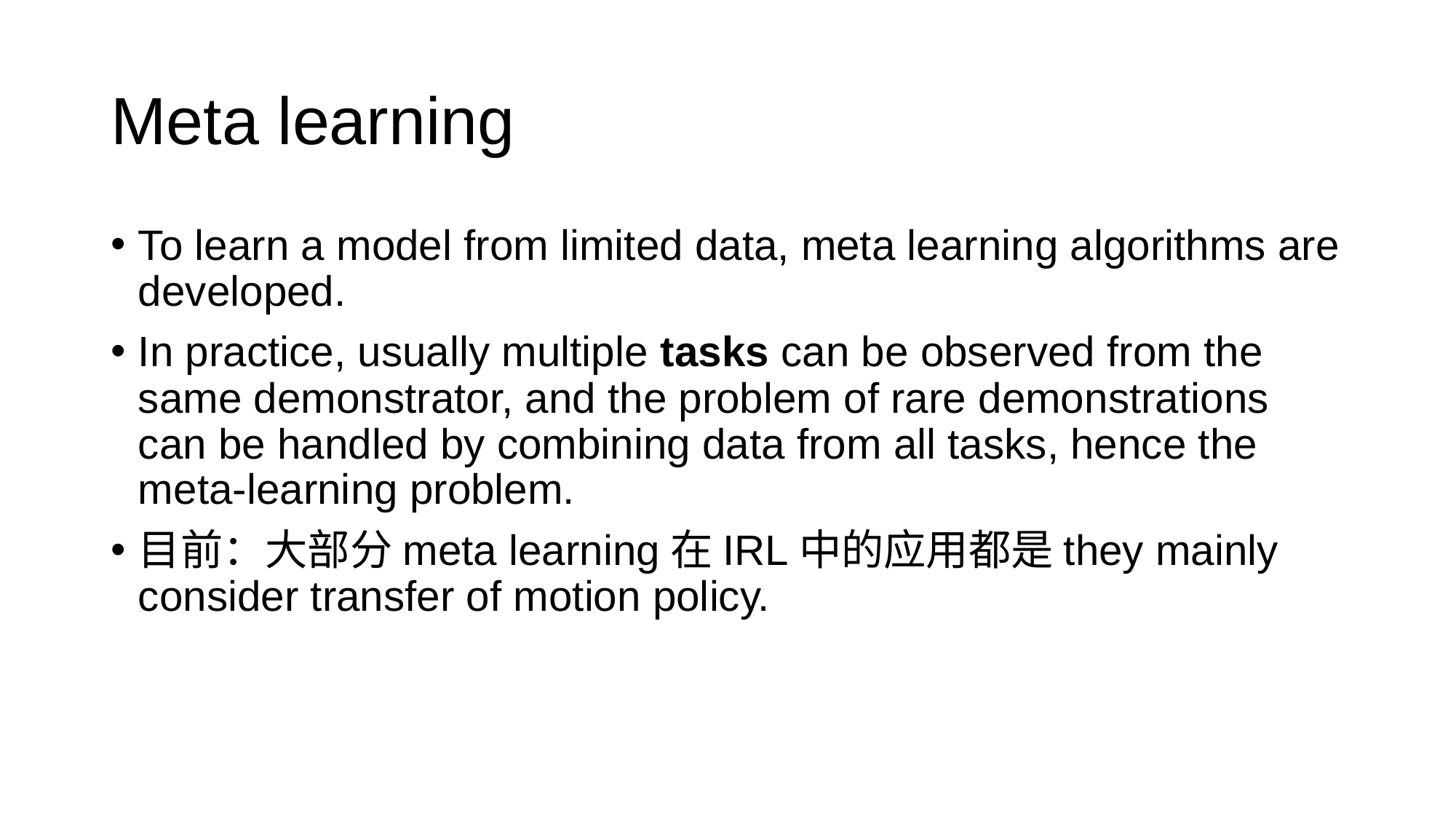

# Meta learning
To learn a model from limited data, meta learning algorithms are developed.
In practice, usually multiple tasks can be observed from the same demonstrator, and the problem of rare demonstrations can be handled by combining data from all tasks, hence the meta-learning problem.
目前：大部分meta learning在IRL中的应用都是they mainly consider transfer of motion policy.